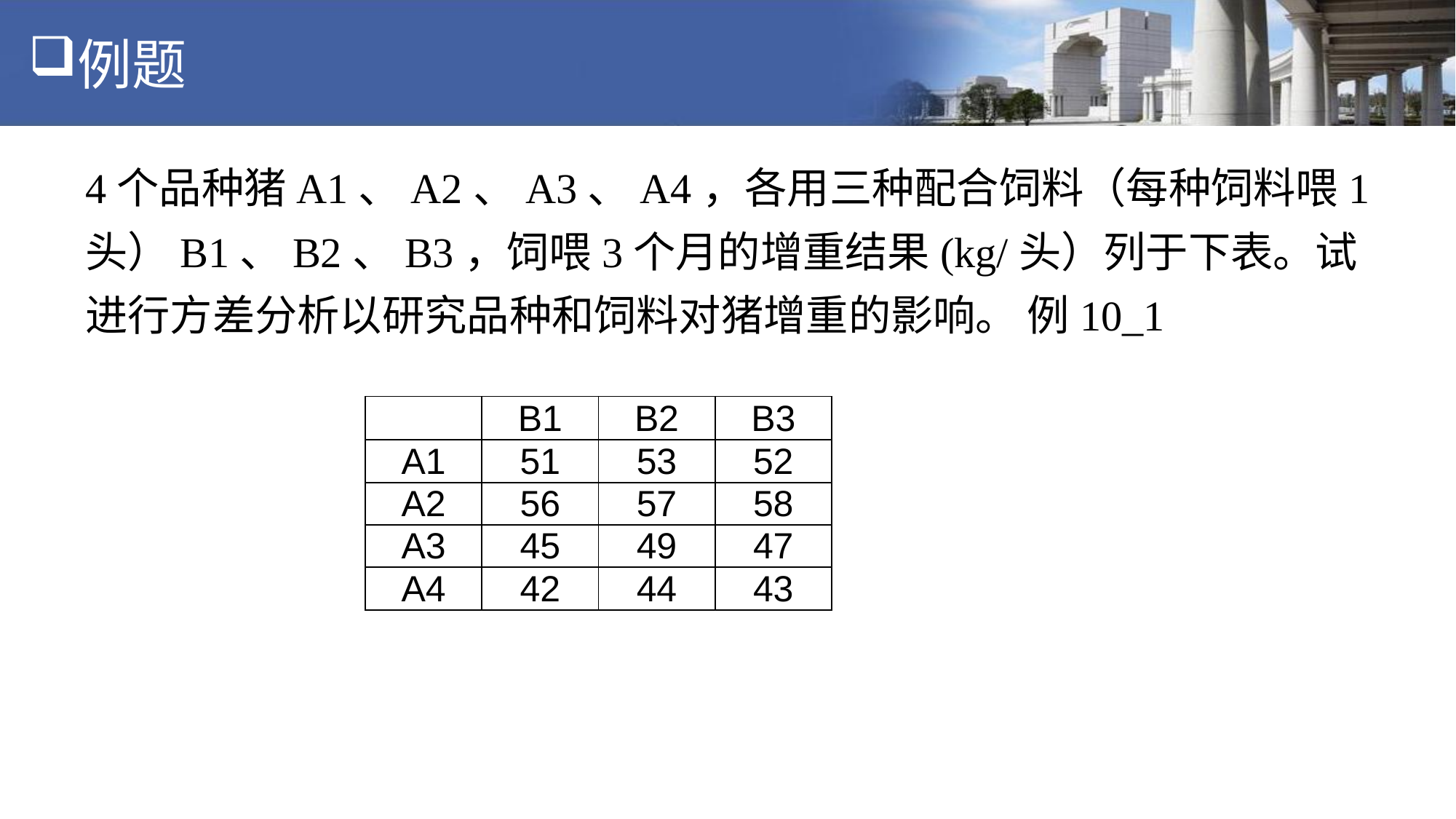

# 例题
4个品种猪A1、A2、A3、A4，各用三种配合饲料（每种饲料喂1头）B1、B2、B3，饲喂3个月的增重结果(kg/头）列于下表。试进行方差分析以研究品种和饲料对猪增重的影响。 例10_1

|  | B1 | B2 | B3 |
| --- | --- | --- | --- |
| A1 | 51 | 53 | 52 |
| A2 | 56 | 57 | 58 |
| A3 | 45 | 49 | 47 |
| A4 | 42 | 44 | 43 |